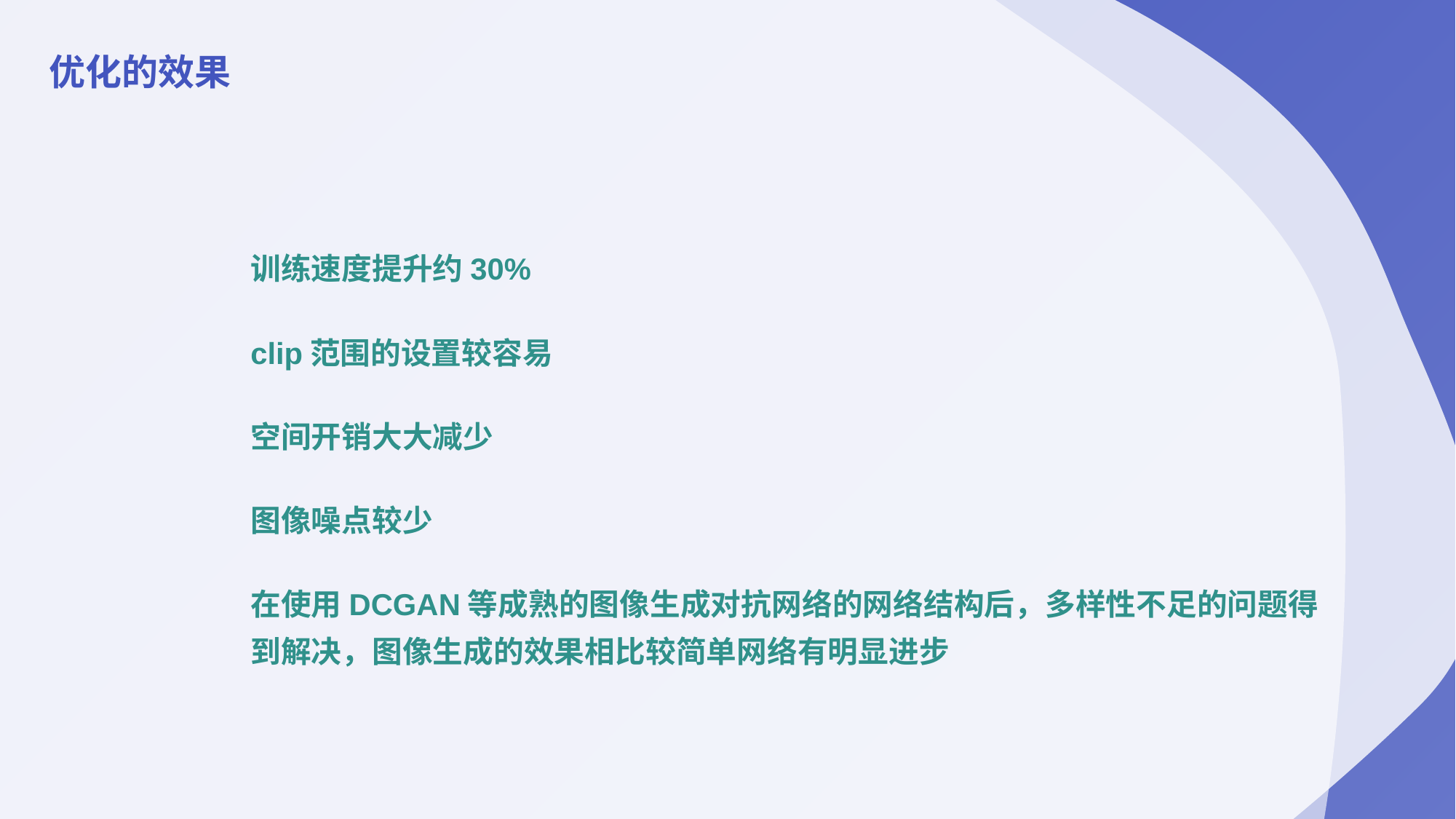

优化的效果
训练速度提升约30%
clip范围的设置较容易
空间开销大大减少
图像噪点较少
在使用DCGAN等成熟的图像生成对抗网络的网络结构后，多样性不足的问题得到解决，图像生成的效果相比较简单网络有明显进步